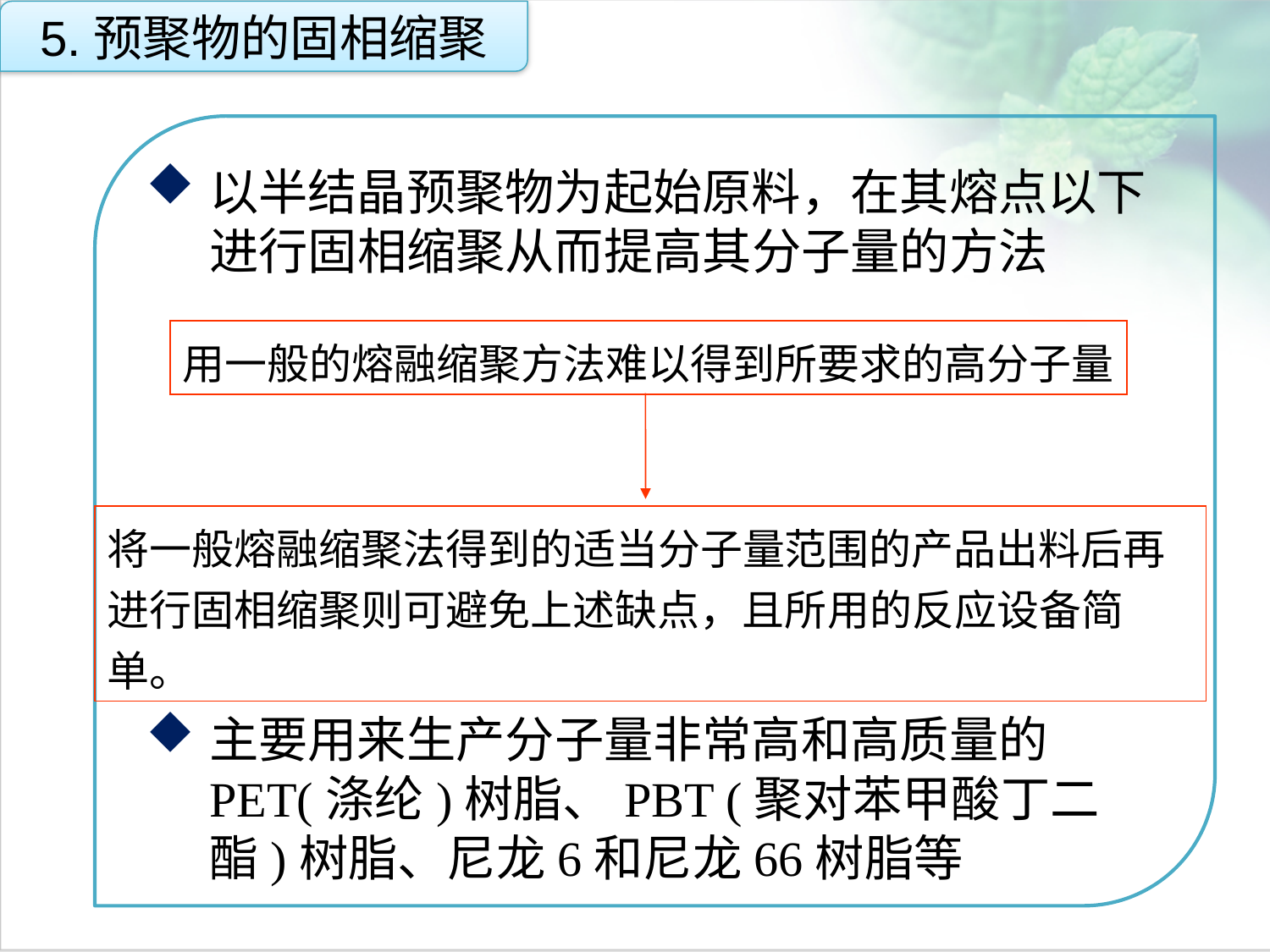

5.预聚物的固相缩聚
以半结晶预聚物为起始原料，在其熔点以下进行固相缩聚从而提高其分子量的方法

主要用来生产分子量非常高和高质量的PET(涤纶)树脂、PBT (聚对苯甲酸丁二酯)树脂、尼龙6和尼龙66树脂等
点击添加文本
用一般的熔融缩聚方法难以得到所要求的高分子量

点击添加文本
将一般熔融缩聚法得到的适当分子量范围的产品出料后再进行固相缩聚则可避免上述缺点，且所用的反应设备简单。
点击添加文本
点击添加文本